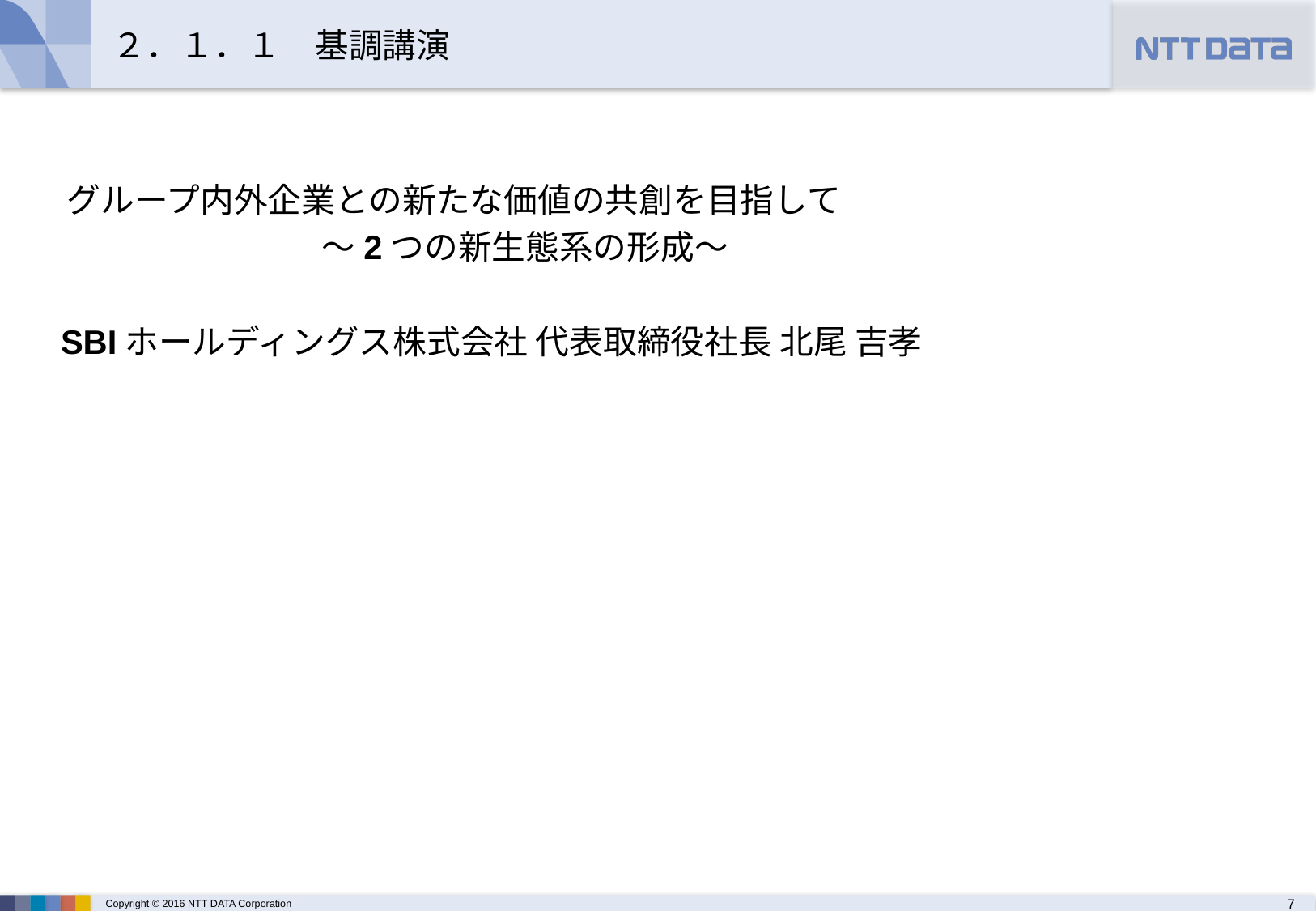

# ２．１．１　基調講演

 グループ内外企業との新たな価値の共創を目指して
　　　　　　　　～2つの新生態系の形成～

 SBIホールディングス株式会社 代表取締役社長 北尾 吉孝